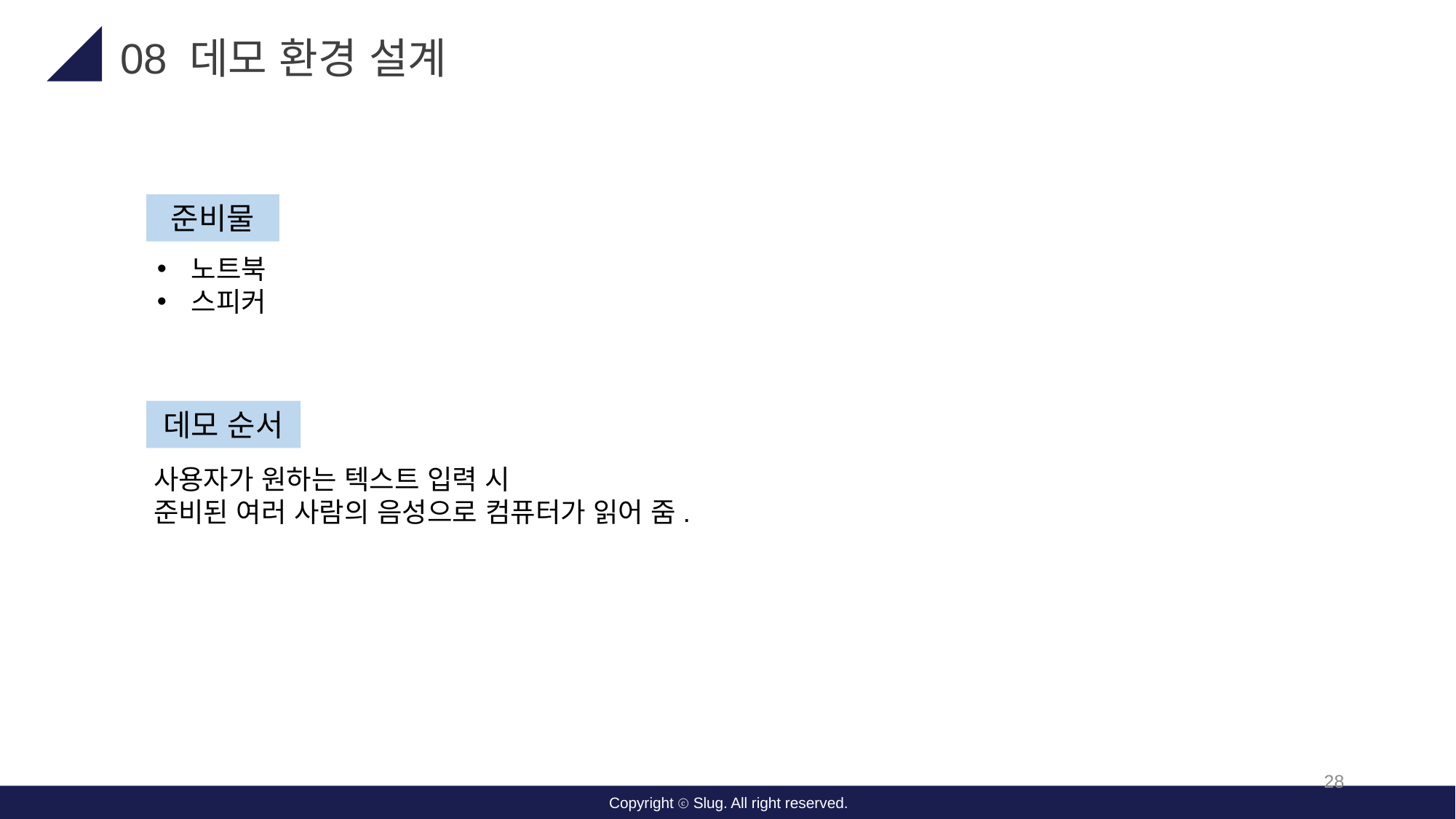

08 데모 환경 설계

준비물
노트북
스피커
데모 순서
사용자가 원하는 텍스트 입력 시
준비된 여러 사람의 음성으로 컴퓨터가 읽어 줌.
28

Copyright ⓒ Slug. All right reserved.